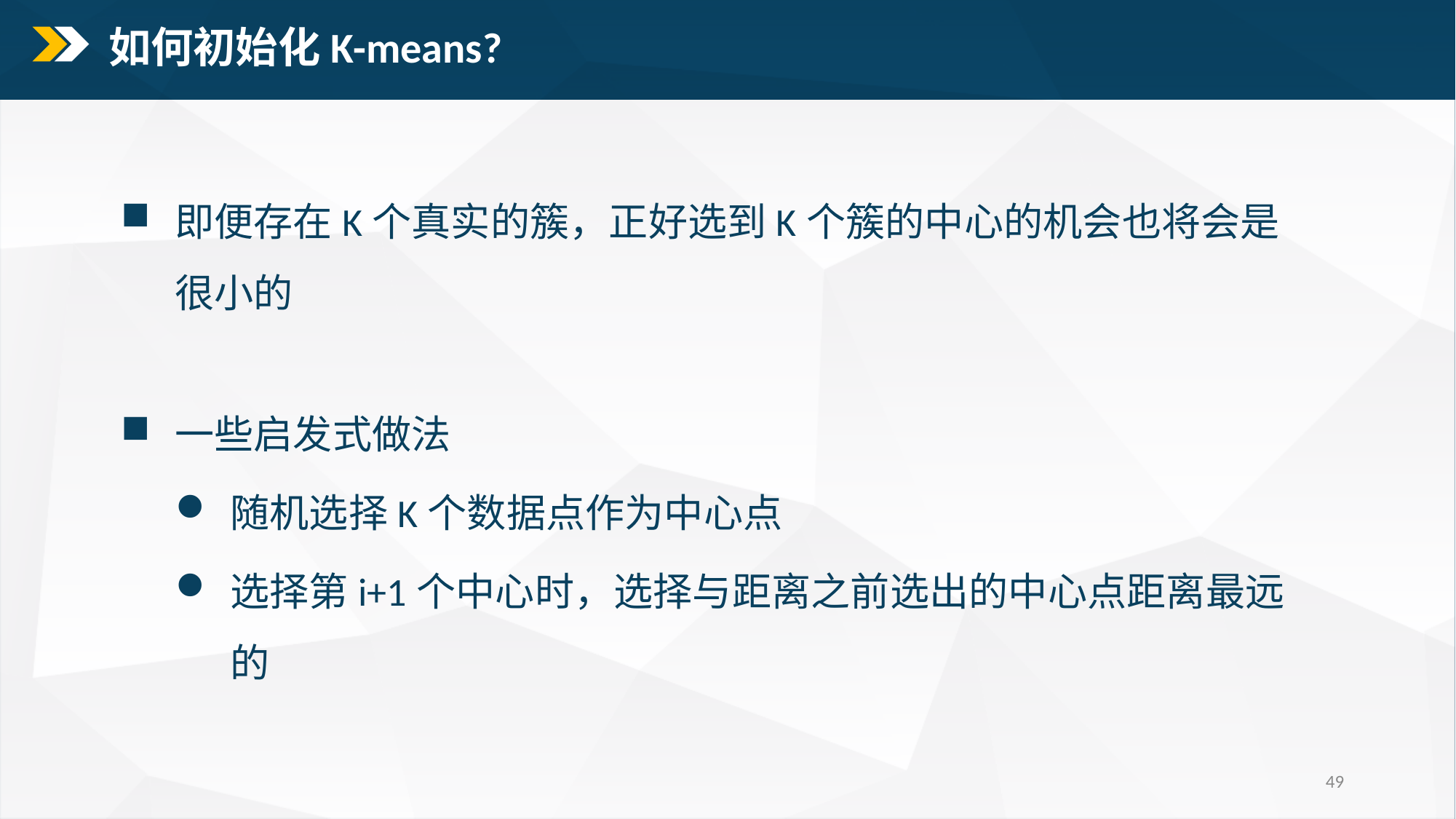

如何初始化K-means?
即便存在K个真实的簇，正好选到K个簇的中心的机会也将会是很小的

一些启发式做法
随机选择K个数据点作为中心点
选择第i+1个中心时，选择与距离之前选出的中心点距离最远的
49